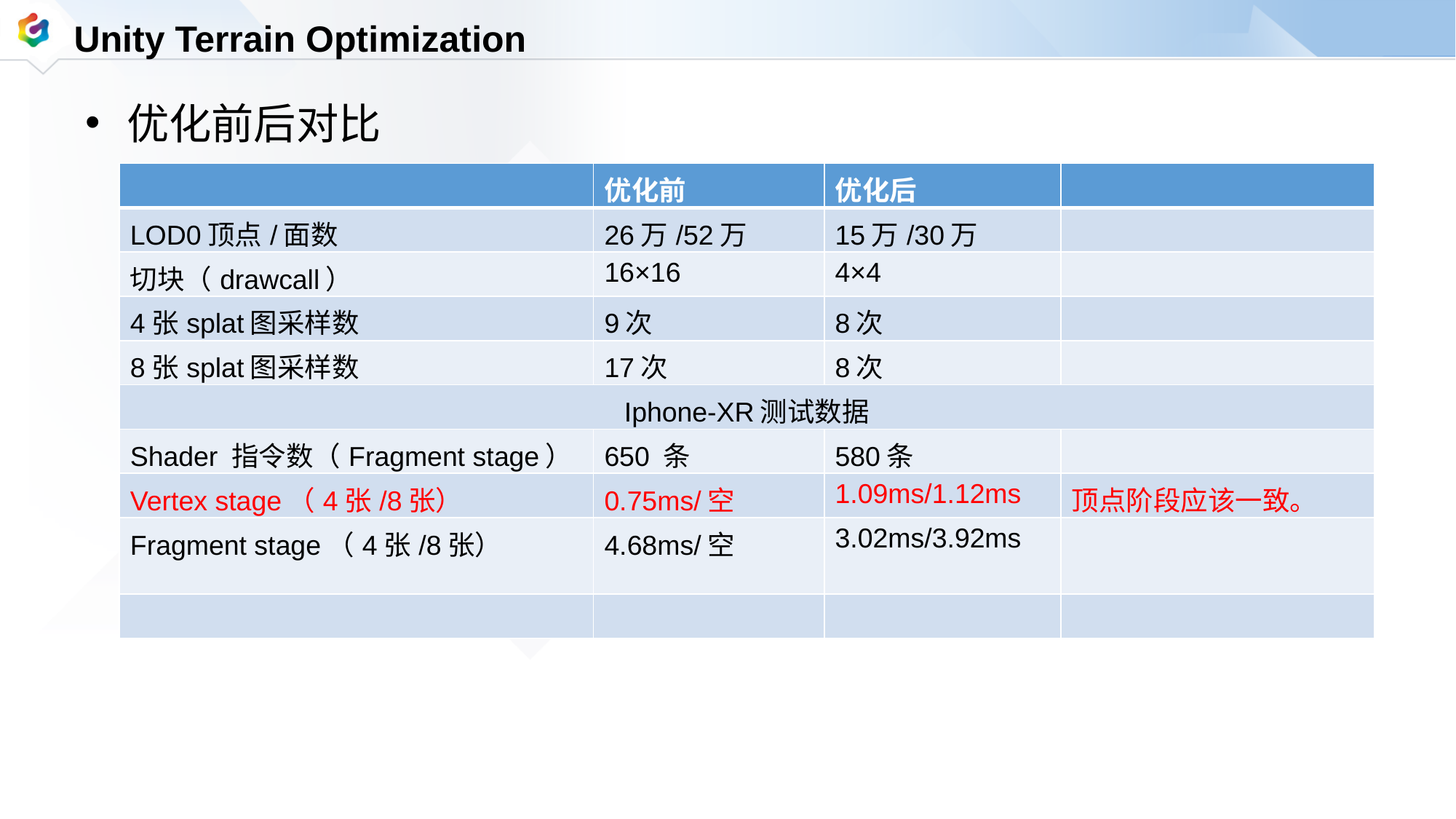

Unity Terrain Optimization

优化前后对比
|  | 优化前 | 优化后 |  |
| --- | --- | --- | --- |
| LOD0顶点/面数 | 26万/52万 | 15万/30万 |  |
| 切块（drawcall） | 16×16 | 4×4 |  |
| 4张splat图采样数 | 9次 | 8次 |  |
| 8张splat图采样数 | 17次 | 8次 |  |
| Iphone-XR测试数据 |  |  |  |
| Shader 指令数（Fragment stage） | 650 条 | 580条 |  |
| Vertex stage（4张/8张） | 0.75ms/空 | 1.09ms/1.12ms | 顶点阶段应该一致。 |
| Fragment stage（4张/8张） | 4.68ms/空 | 3.02ms/3.92ms |  |
|  |  |  |  |